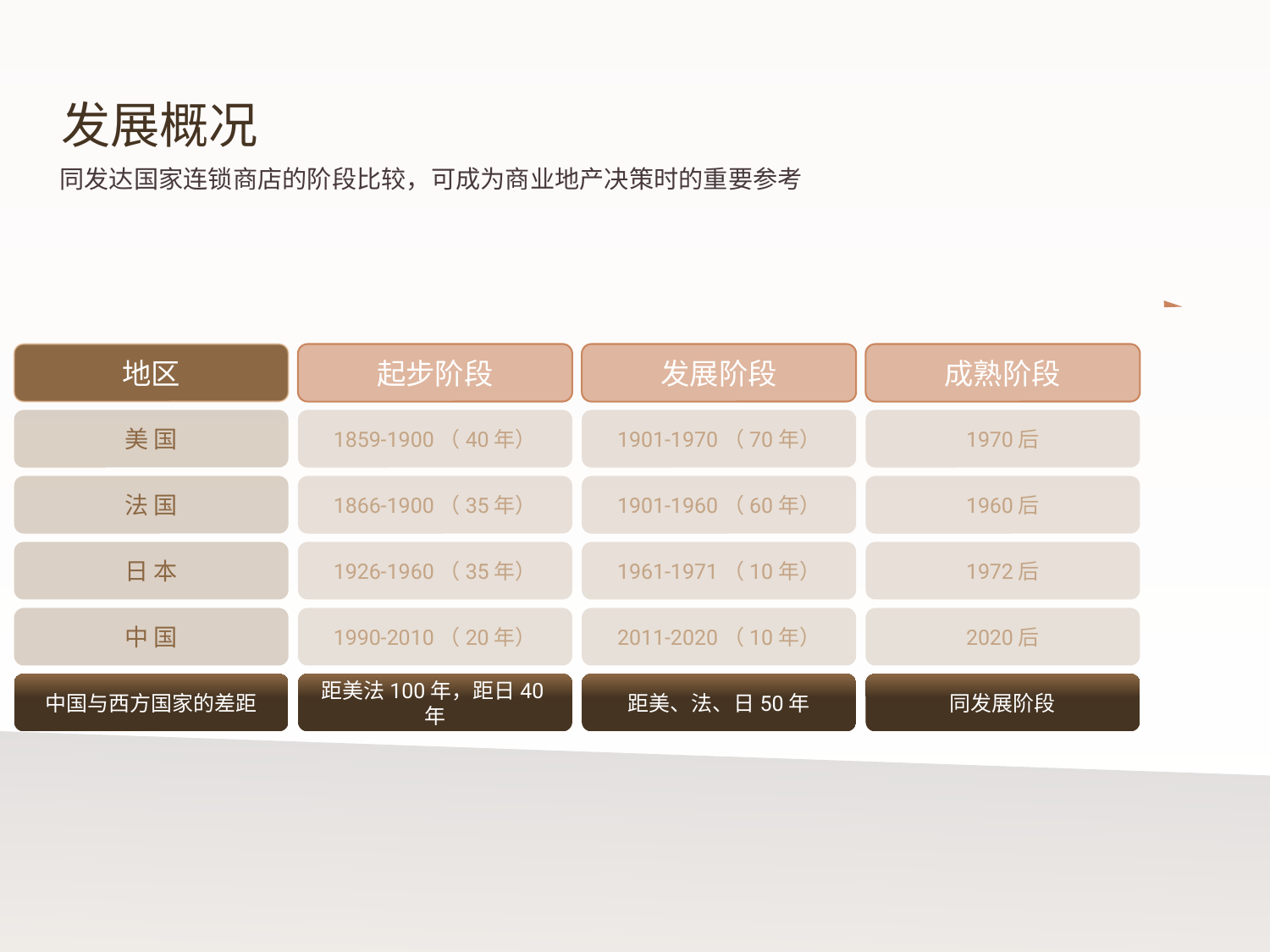

发展概况
同发达国家连锁商店的阶段比较，可成为商业地产决策时的重要参考

地区
起步阶段
发展阶段
成熟阶段
美 国
1859-1900（40年）
1901-1970（70年）
1970后
法 国
1866-1900（35年）
1901-1960（60年）
1960后
日 本
1926-1960（35年）
1961-1971（10年）
1972后
中 国
1990-2010（20年）
2011-2020（10年）
2020后
中国与西方国家的差距
距美法100年，距日40年
距美、法、日50年
同发展阶段